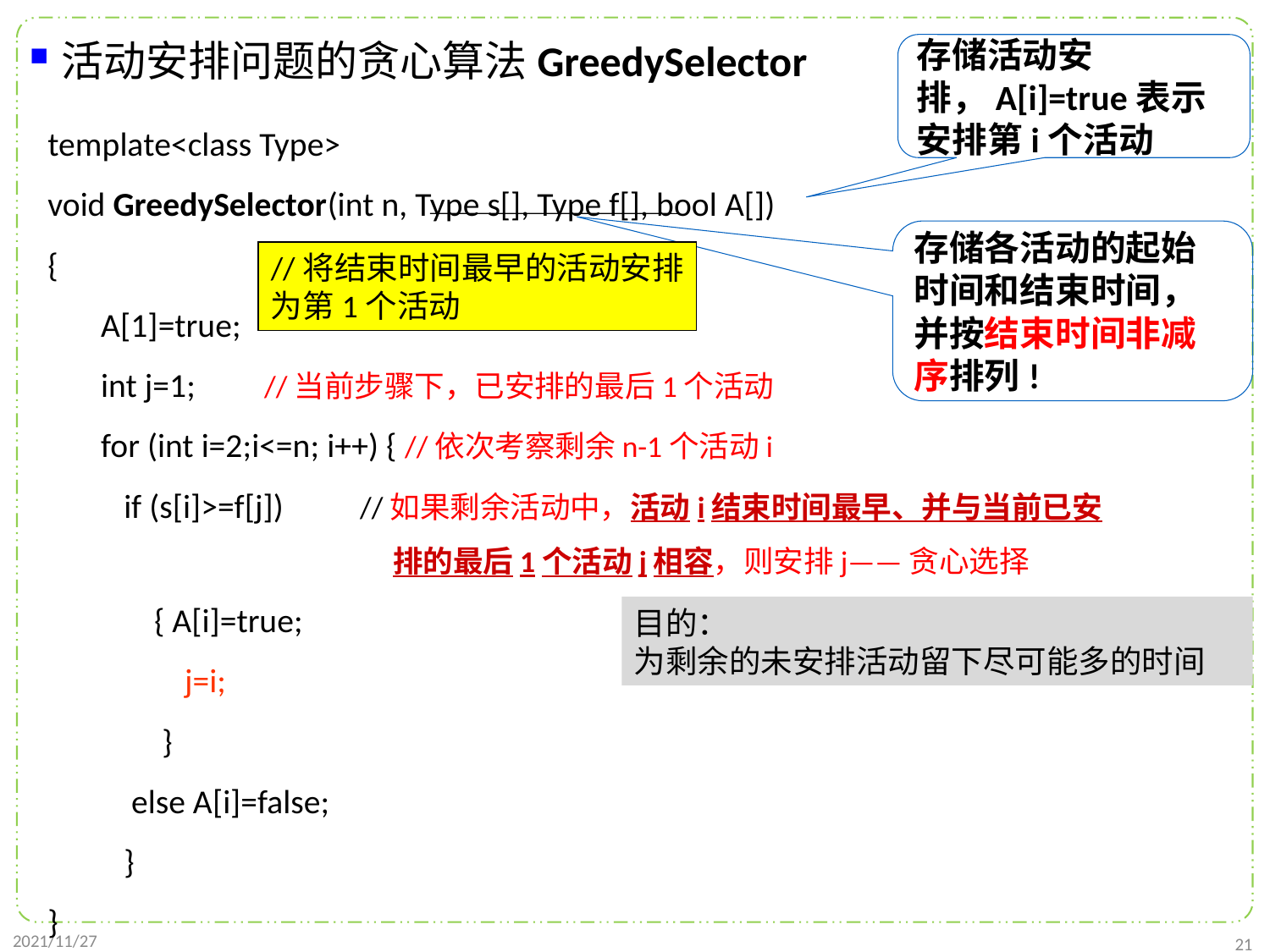

活动安排问题的贪心算法GreedySelector
存储活动安排，A[i]=true表示安排第i个活动
template<class Type>
void GreedySelector(int n, Type s[], Type f[], bool A[])
{
       A[1]=true;
       int j=1;         //当前步骤下，已安排的最后1个活动
       for (int i=2;i<=n; i++) { //依次考察剩余n-1个活动i
          if (s[i]>=f[j])          //如果剩余活动中，活动i结束时间最早、并与当前已安
                                                  排的最后1个活动j相容，则安排j——贪心选择
              { A[i]=true;
                  j=i;
               }
           else A[i]=false;
          }
}

存储各活动的起始时间和结束时间，并按结束时间非减序排列!
//将结束时间最早的活动安排
为第1个活动
目的：
为剩余的未安排活动留下尽可能多的时间

2021/11/27
21